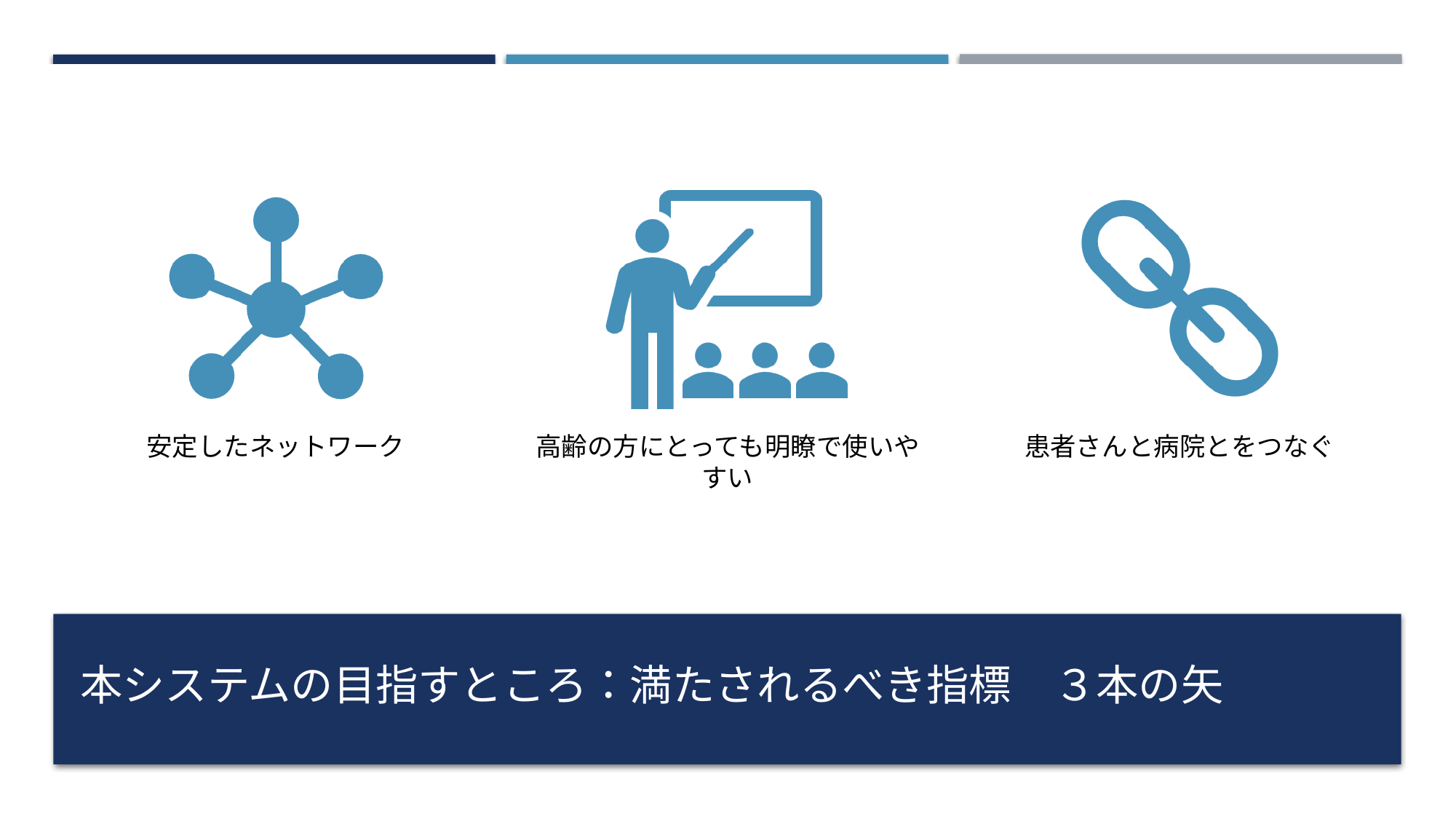

安定したネットワーク
高齢の方にとっても明瞭で使いやすい
患者さんと病院とをつなぐ

# 本システムの目指すところ：満たされるべき指標　３本の矢